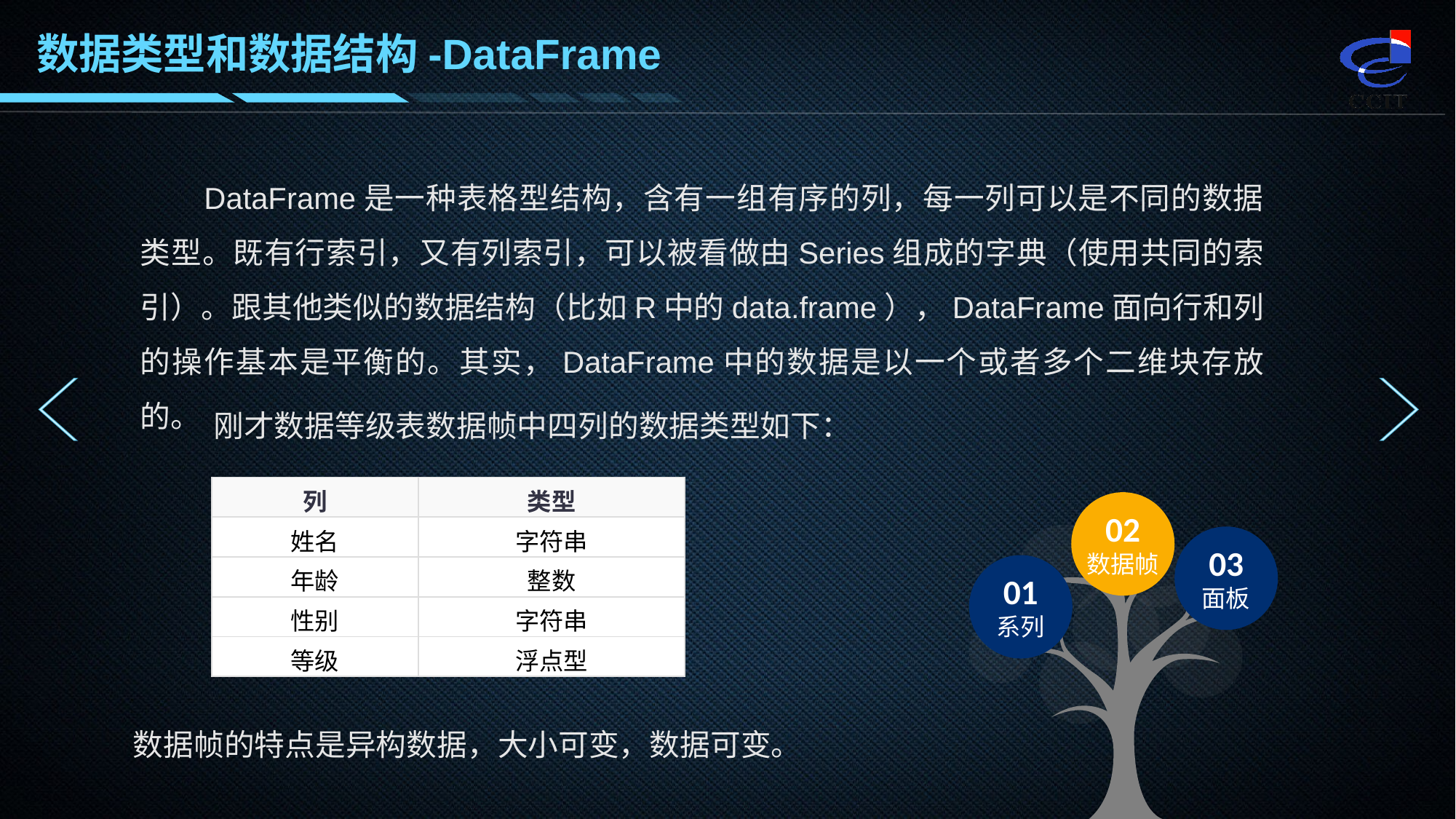

数据类型和数据结构-DataFrame
 DataFrame是一种表格型结构，含有一组有序的列，每一列可以是不同的数据类型。既有行索引，又有列索引，可以被看做由Series组成的字典（使用共同的索引）。跟其他类似的数据结构（比如R中的data.frame），DataFrame面向行和列的操作基本是平衡的。其实，DataFrame中的数据是以一个或者多个二维块存放的。
刚才数据等级表数据帧中四列的数据类型如下：
| 列 | 类型 |
| --- | --- |
| 姓名 | 字符串 |
| 年龄 | 整数 |
| 性别 | 字符串 |
| 等级 | 浮点型 |
02
数据帧

03
面板

01
系列

数据帧的特点是异构数据，大小可变，数据可变。